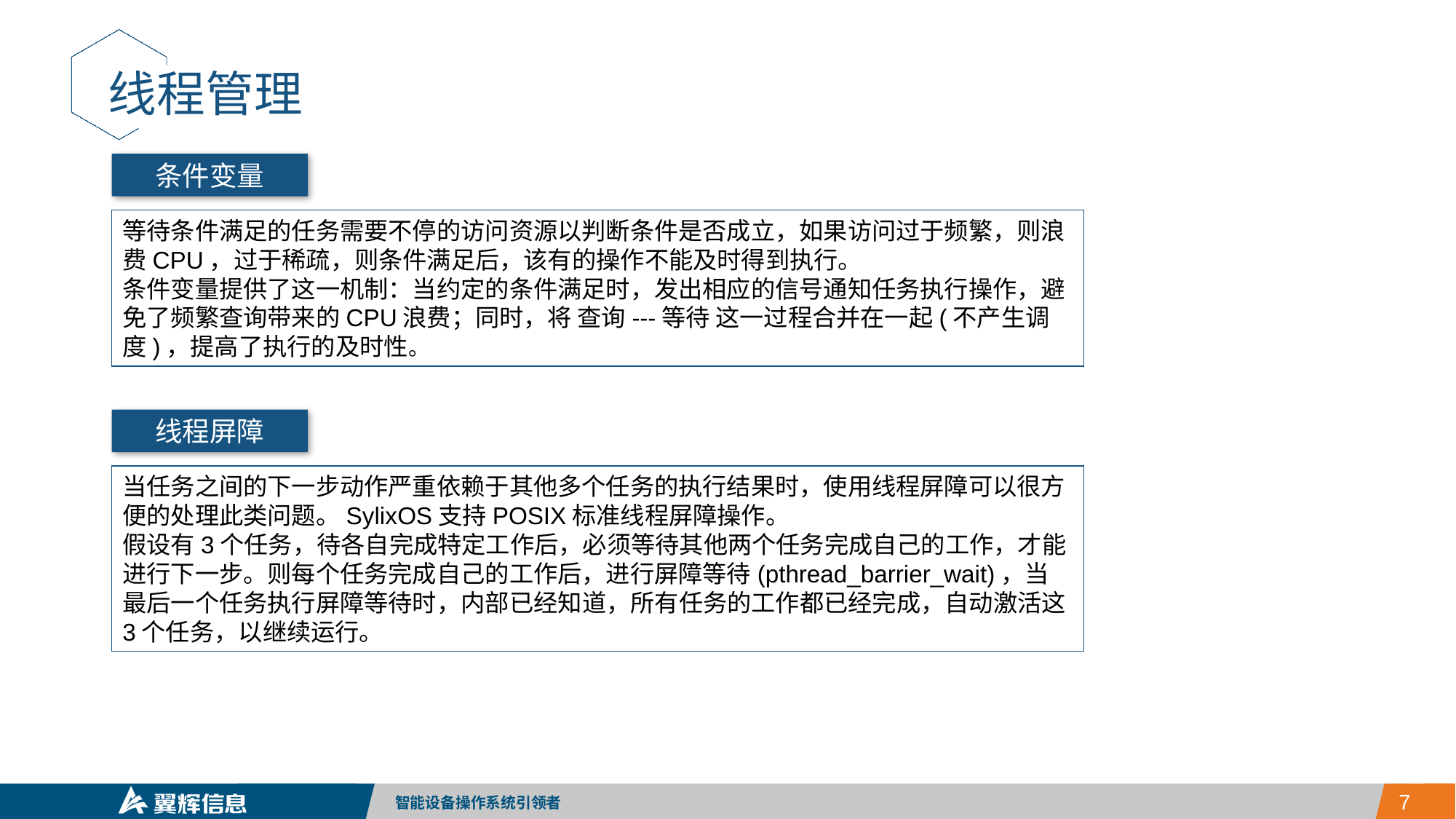

线程管理
条件变量
等待条件满足的任务需要不停的访问资源以判断条件是否成立，如果访问过于频繁，则浪费CPU，过于稀疏，则条件满足后，该有的操作不能及时得到执行。
条件变量提供了这一机制：当约定的条件满足时，发出相应的信号通知任务执行操作，避免了频繁查询带来的CPU浪费；同时，将 查询---等待 这一过程合并在一起(不产生调度)，提高了执行的及时性。
线程屏障
当任务之间的下一步动作严重依赖于其他多个任务的执行结果时，使用线程屏障可以很方便的处理此类问题。SylixOS支持POSIX标准线程屏障操作。
假设有3个任务，待各自完成特定工作后，必须等待其他两个任务完成自己的工作，才能进行下一步。则每个任务完成自己的工作后，进行屏障等待(pthread_barrier_wait)，当最后一个任务执行屏障等待时，内部已经知道，所有任务的工作都已经完成，自动激活这3个任务，以继续运行。